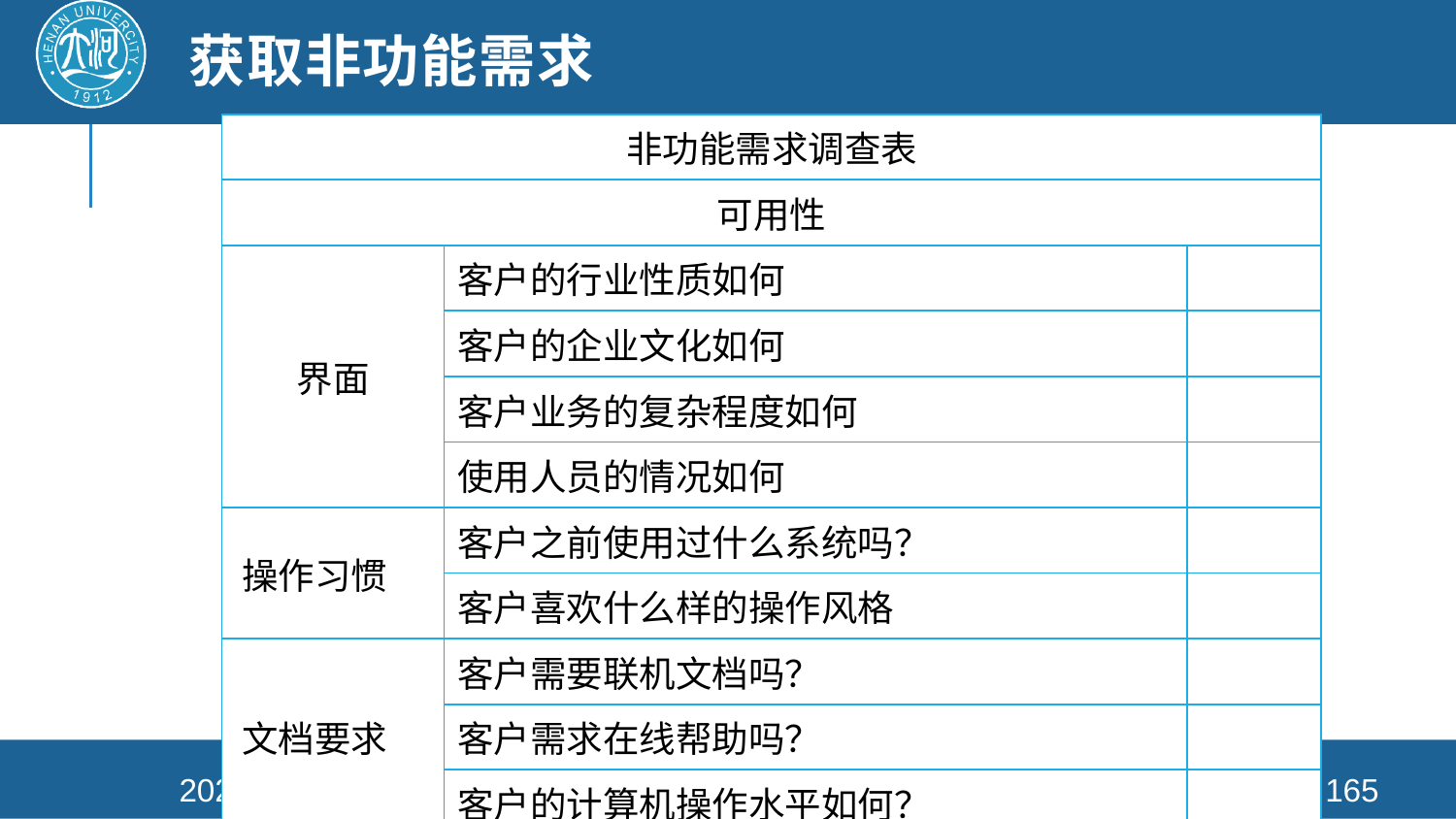

# 获取非功能需求
| 非功能需求调查表 |  |  |
| --- | --- | --- |
| 可用性 |  |  |
| 界面 | 客户的行业性质如何 |  |
|  | 客户的企业文化如何 |  |
|  | 客户业务的复杂程度如何 |  |
|  | 使用人员的情况如何 |  |
| 操作习惯 | 客户之前使用过什么系统吗？ |  |
|  | 客户喜欢什么样的操作风格 |  |
| 文档要求 | 客户需要联机文档吗？ |  |
|  | 客户需求在线帮助吗？ |  |
|  | 客户的计算机操作水平如何？ |  |
2021/4/26
软件工程
165